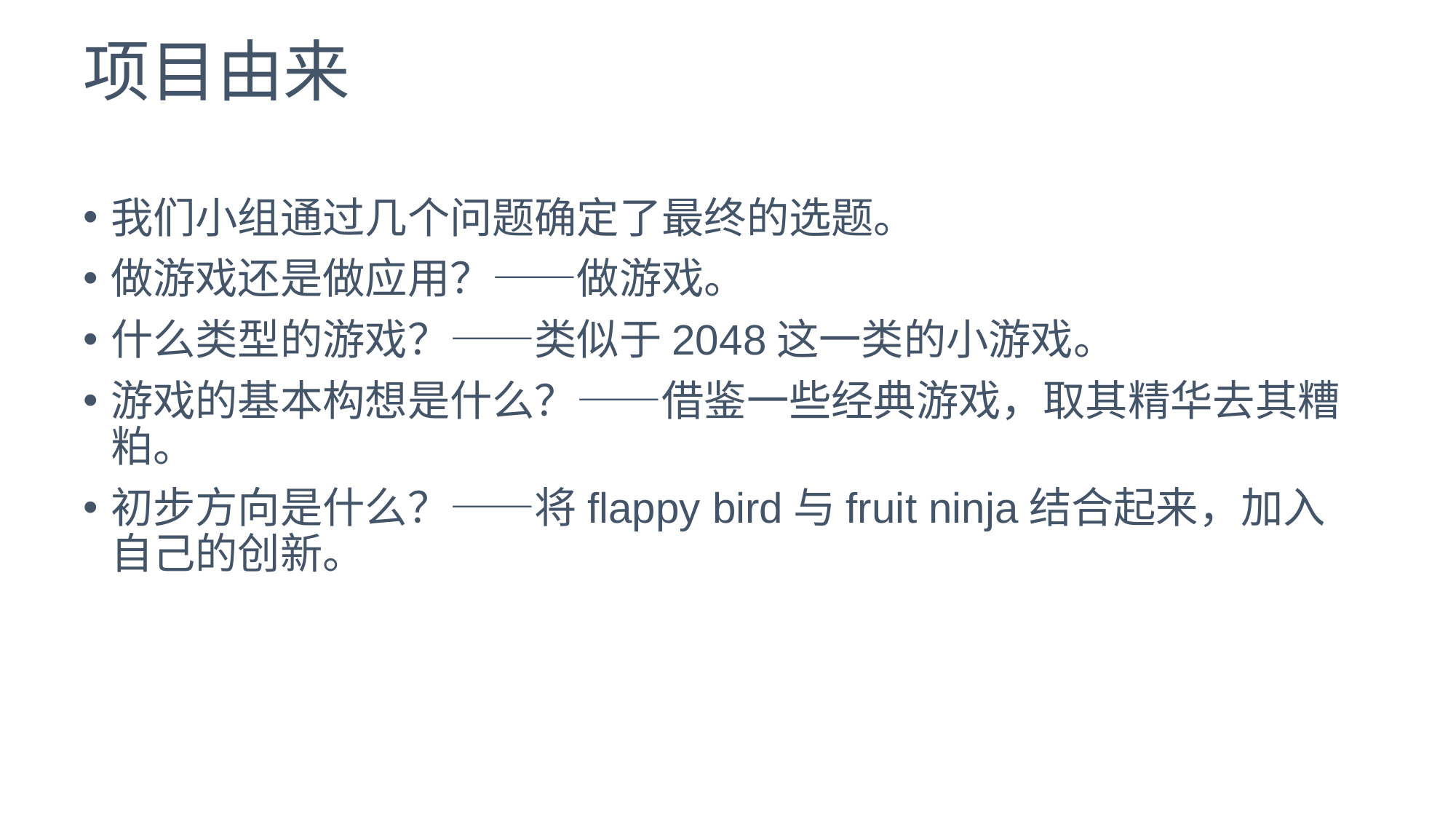

# 项目由来
我们小组通过几个问题确定了最终的选题。
做游戏还是做应用？——做游戏。
什么类型的游戏？——类似于2048这一类的小游戏。
游戏的基本构想是什么？——借鉴一些经典游戏，取其精华去其糟粕。
初步方向是什么？——将flappy bird与fruit ninja结合起来，加入自己的创新。